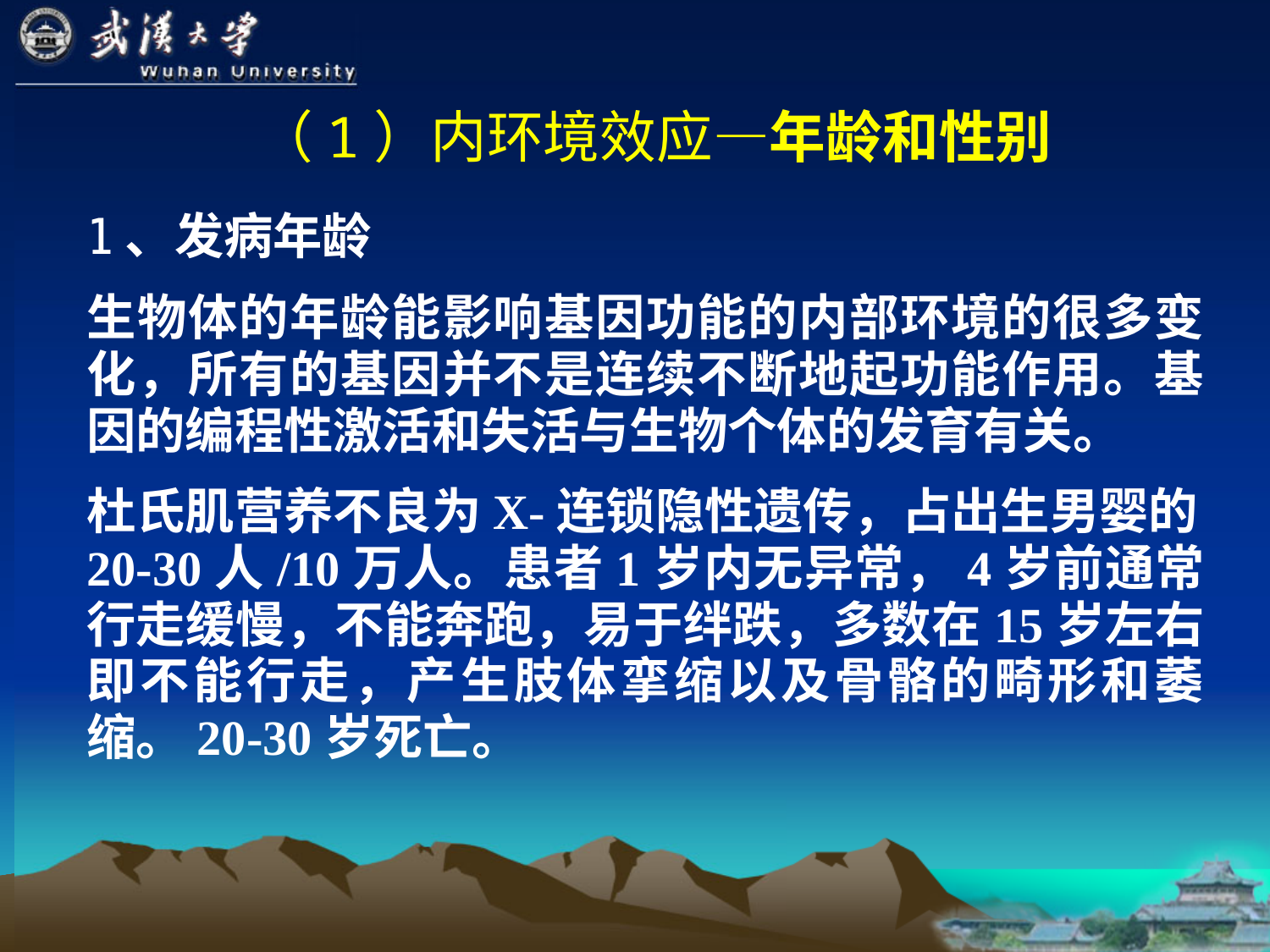

（1）内环境效应—年龄和性别
1、发病年龄
生物体的年龄能影响基因功能的内部环境的很多变化，所有的基因并不是连续不断地起功能作用。基因的编程性激活和失活与生物个体的发育有关。
杜氏肌营养不良为X-连锁隐性遗传，占出生男婴的20-30人/10万人。患者1岁内无异常，4岁前通常行走缓慢，不能奔跑，易于绊跌，多数在15岁左右即不能行走，产生肢体挛缩以及骨骼的畸形和萎缩。20-30岁死亡。